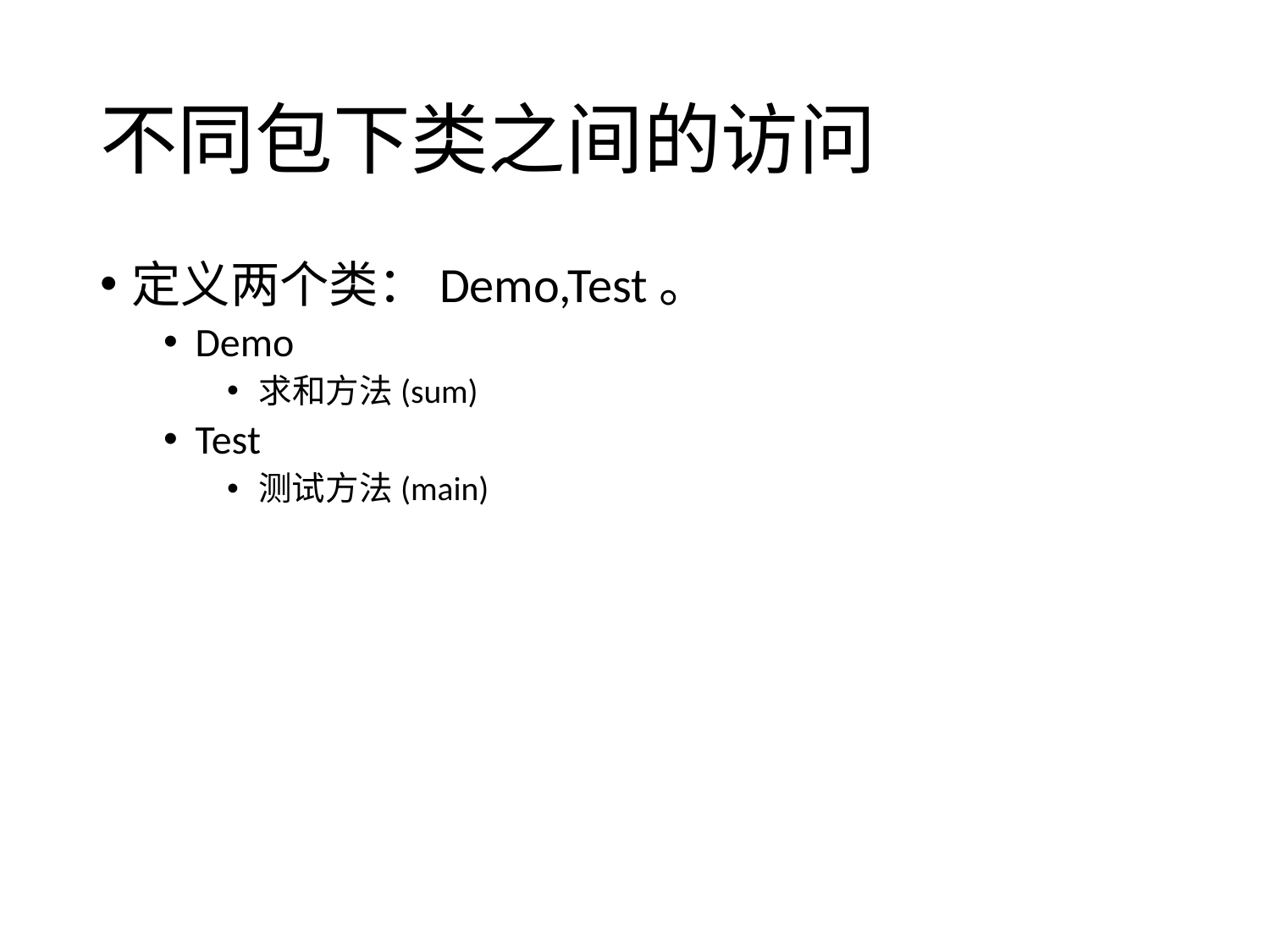

# 不同包下类之间的访问
定义两个类：Demo,Test。
Demo
求和方法(sum)
Test
测试方法(main)